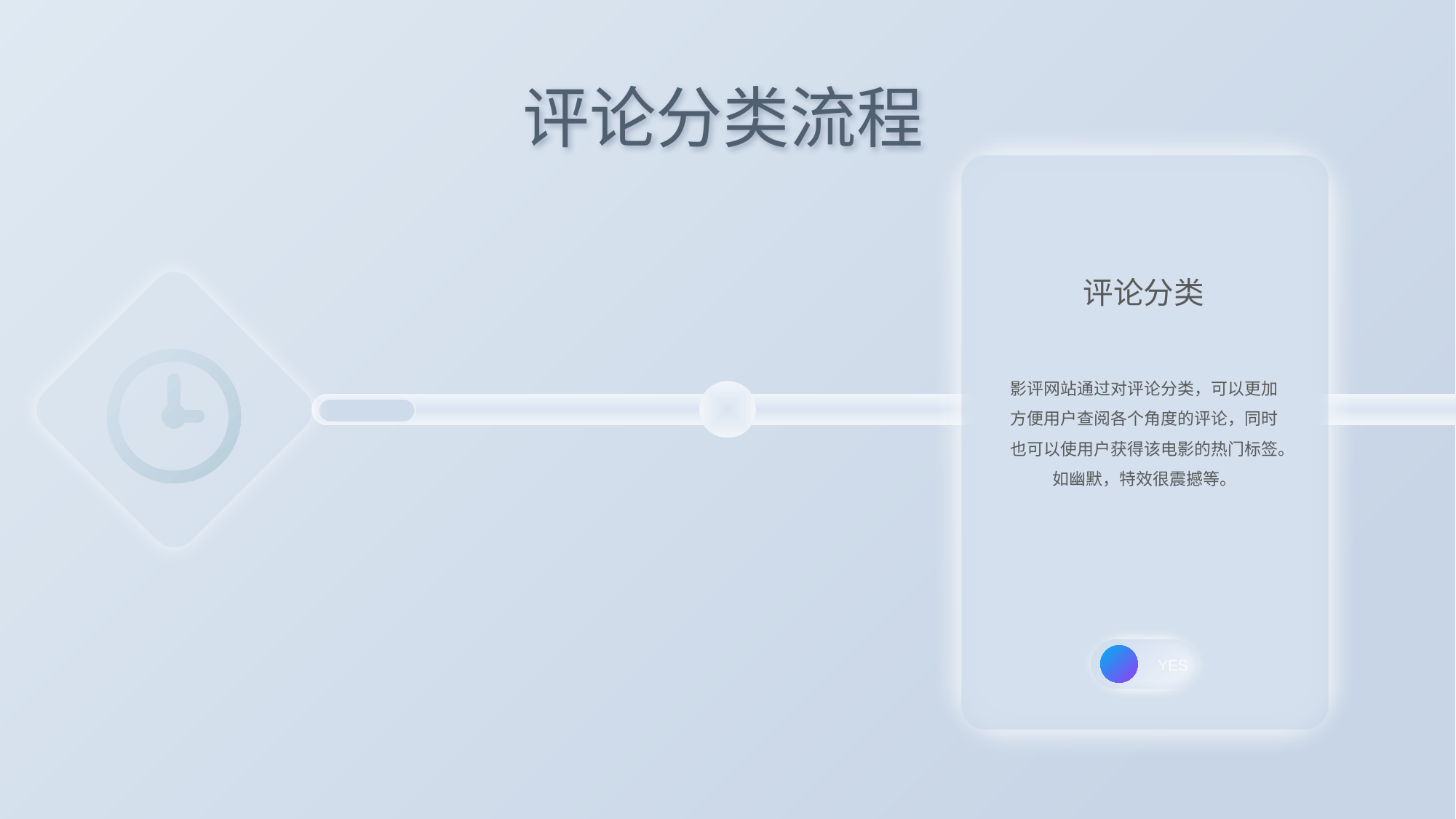

评论分类流程

评论分类

影评网站通过对评论分类，可以更加方便用户查阅各个角度的评论，同时也可以使用户获得该电影的热门标签。如幽默，特效很震撼等。

YES